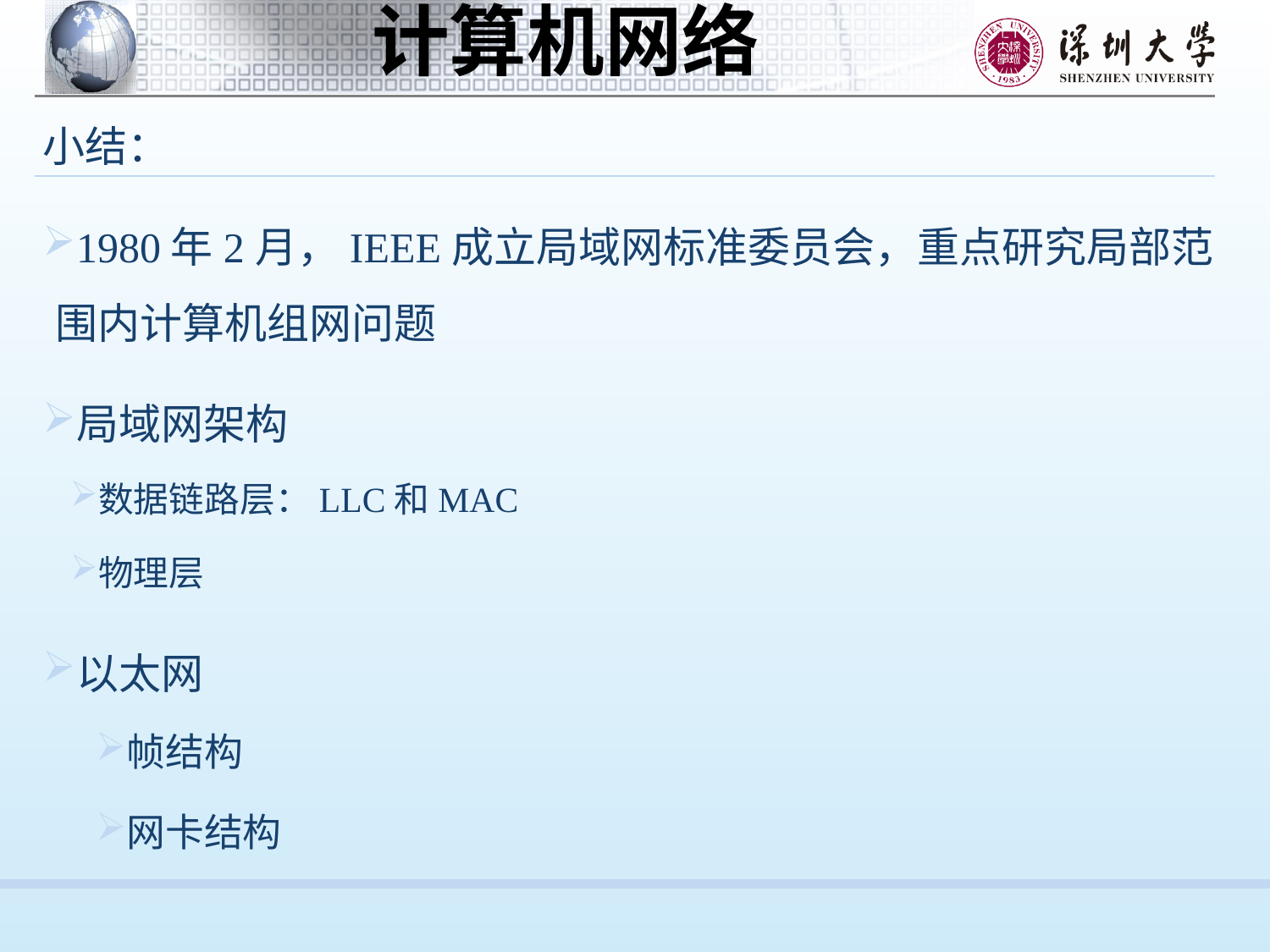

小结：
1980年2月，IEEE成立局域网标准委员会，重点研究局部范围内计算机组网问题
局域网架构
数据链路层：LLC和MAC
物理层
以太网
帧结构
网卡结构